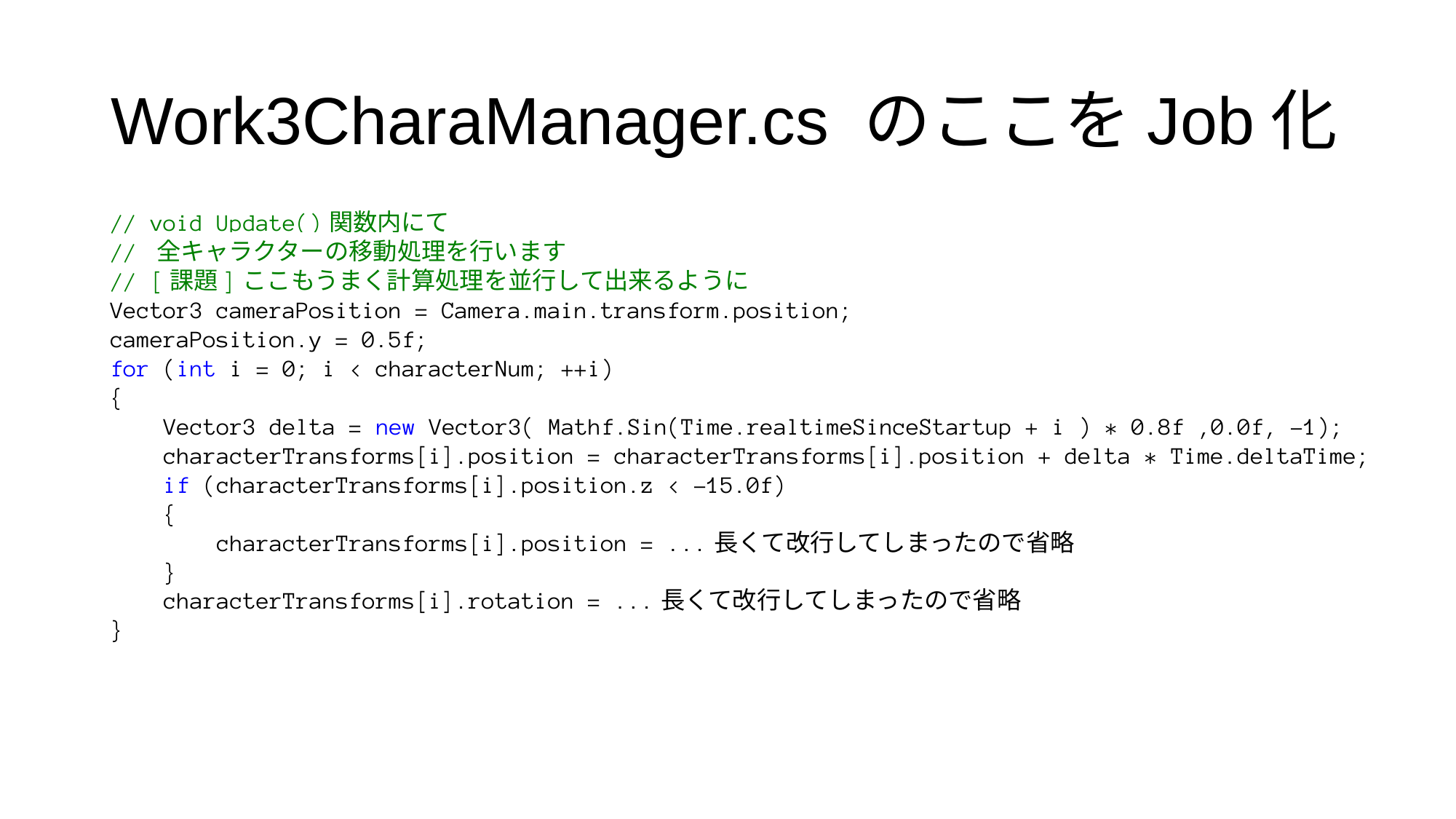

# Work3CharaManager.cs のここをJob化
// void Update()関数内にて
// 全キャラクターの移動処理を行います
// [課題]ここもうまく計算処理を並行して出来るように
Vector3 cameraPosition = Camera.main.transform.position;
cameraPosition.y = 0.5f;
for (int i = 0; i < characterNum; ++i)
{
    Vector3 delta = new Vector3( Mathf.Sin(Time.realtimeSinceStartup + i ) * 0.8f ,0.0f, -1);
    characterTransforms[i].position = characterTransforms[i].position + delta * Time.deltaTime;
    if (characterTransforms[i].position.z < -15.0f)
    {
        characterTransforms[i].position = ...長くて改行してしまったので省略
    }
    characterTransforms[i].rotation = ...長くて改行してしまったので省略
}